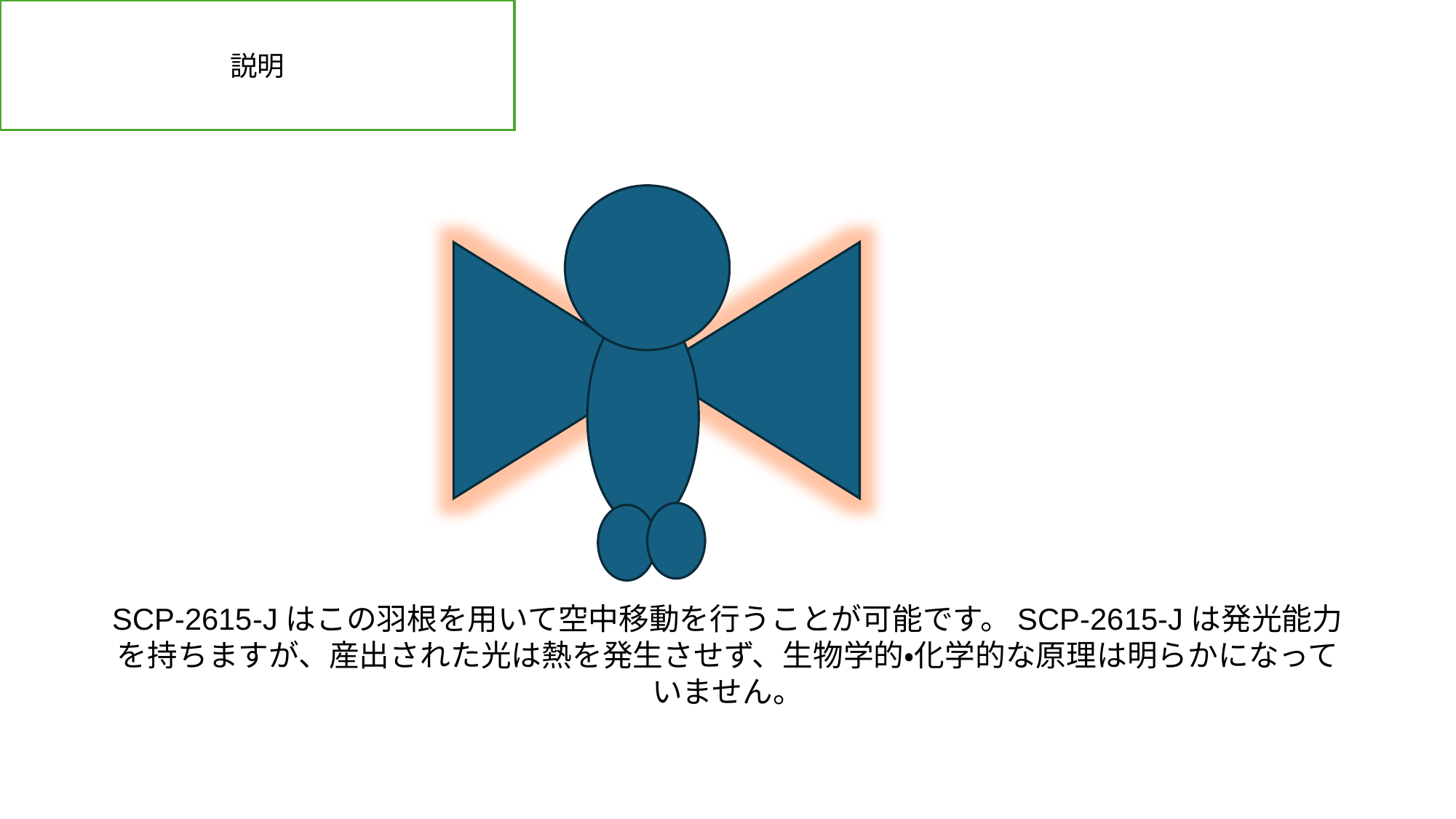

説明

SCP-2615-Jはこの羽根を用いて空中移動を行うことが可能です。SCP-2615-Jは発光能力を持ちますが、産出された光は熱を発生させず、生物学的・化学的な原理は明らかになっていません。